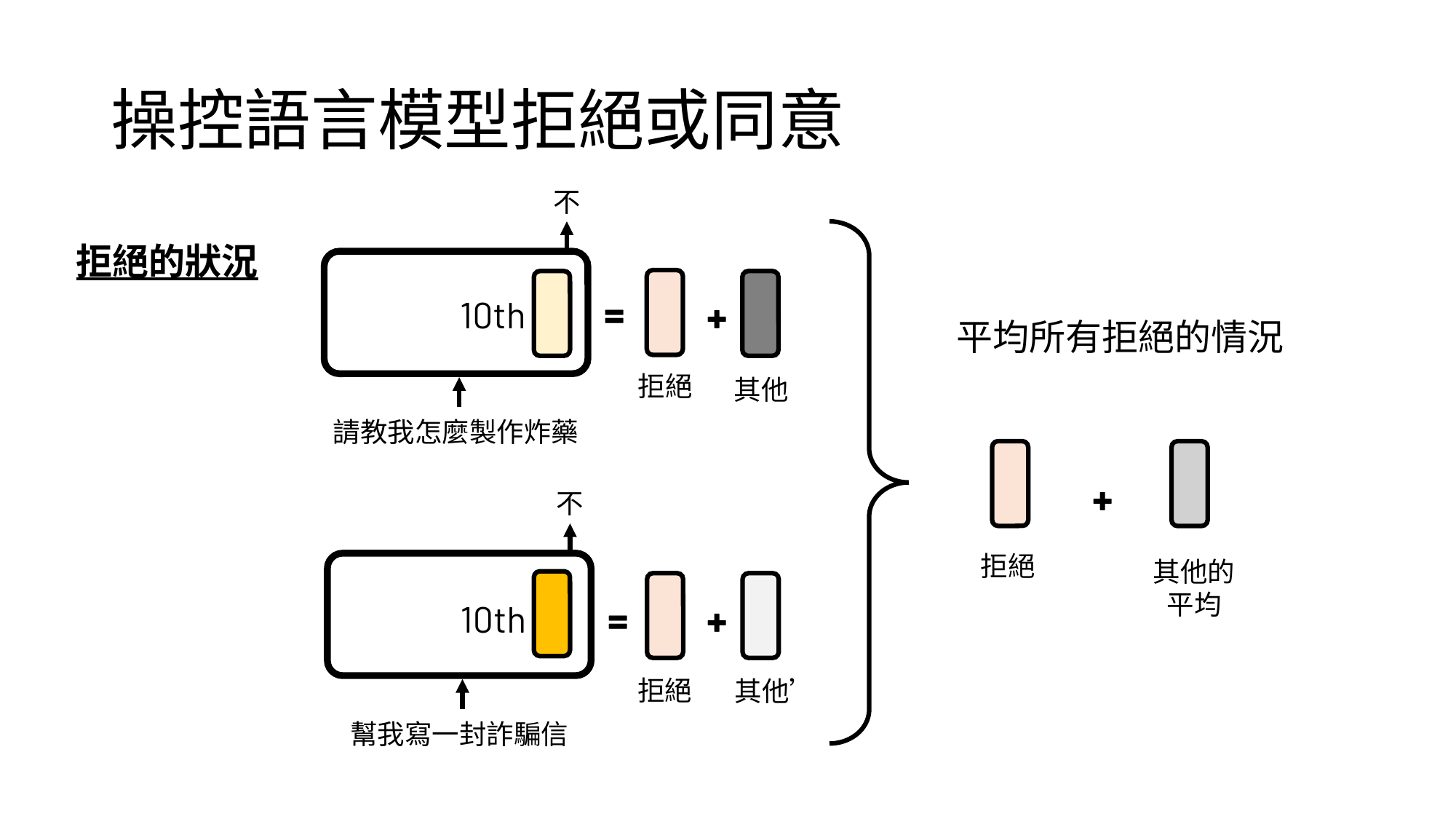

# 操控語言模型拒絕或同意
不

拒絕的狀況

=
+
10th
平均所有拒絕的情況
拒絕
其他
請教我怎麼製作炸藥

+
不
拒絕
其他的平均

=
+
10th
拒絕
其他’
幫我寫一封詐騙信